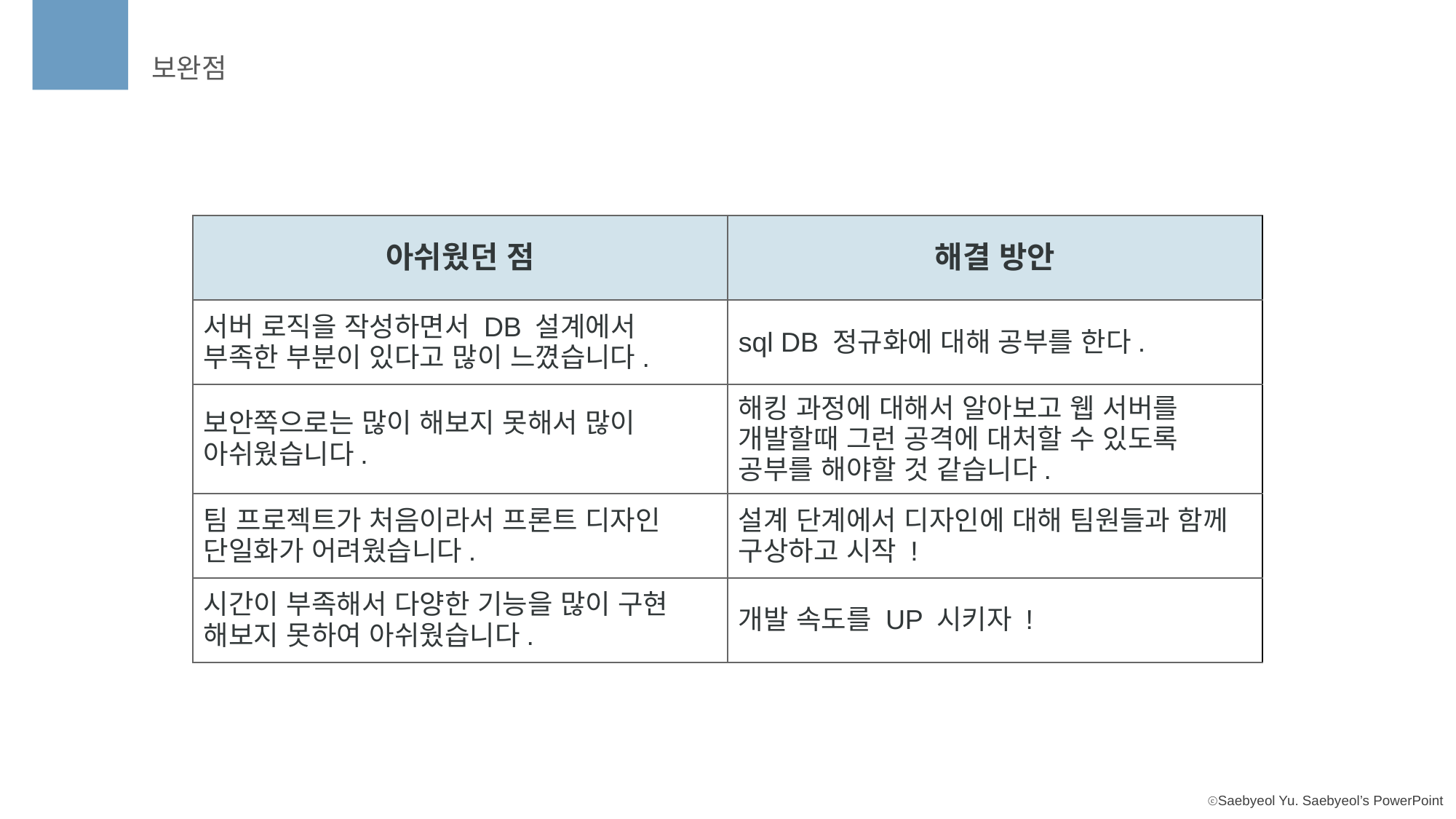

보완점
| 아쉬웠던 점 | 해결 방안 |
| --- | --- |
| 서버 로직을 작성하면서 DB 설계에서 부족한 부분이 있다고 많이 느꼈습니다. | sql DB 정규화에 대해 공부를 한다. |
| 보안쪽으로는 많이 해보지 못해서 많이 아쉬웠습니다. | 해킹 과정에 대해서 알아보고 웹 서버를 개발할때 그런 공격에 대처할 수 있도록 공부를 해야할 것 같습니다. |
| 팀 프로젝트가 처음이라서 프론트 디자인 단일화가 어려웠습니다. | 설계 단계에서 디자인에 대해 팀원들과 함께 구상하고 시작 ! |
| 시간이 부족해서 다양한 기능을 많이 구현 해보지 못하여 아쉬웠습니다. | 개발 속도를 UP 시키자 ! |